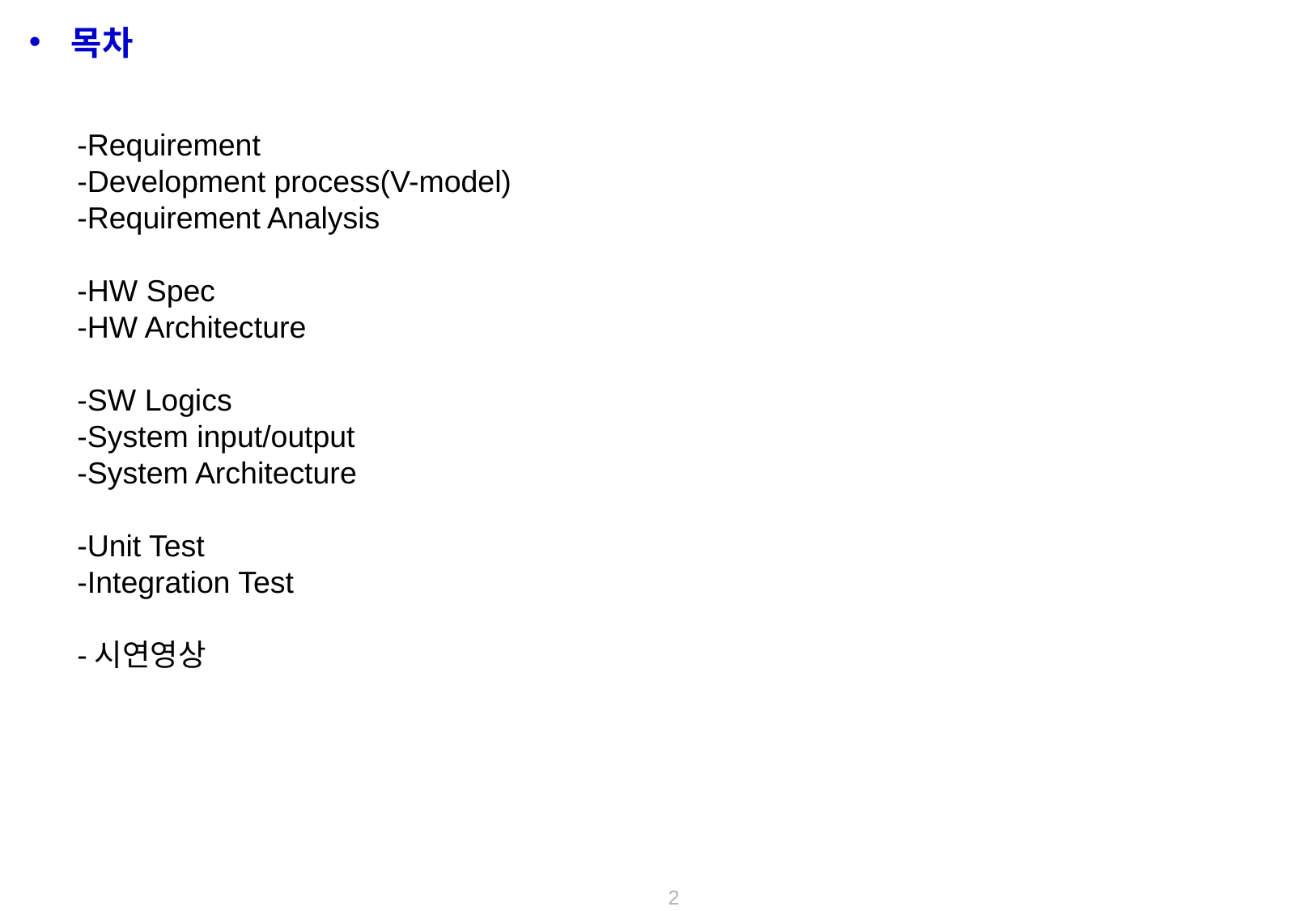

목차
-Requirement
-Development process(V-model)
-Requirement Analysis

-HW Spec
-HW Architecture

-SW Logics
-System input/output
-System Architecture

-Unit Test
-Integration Test

-시연영상

2